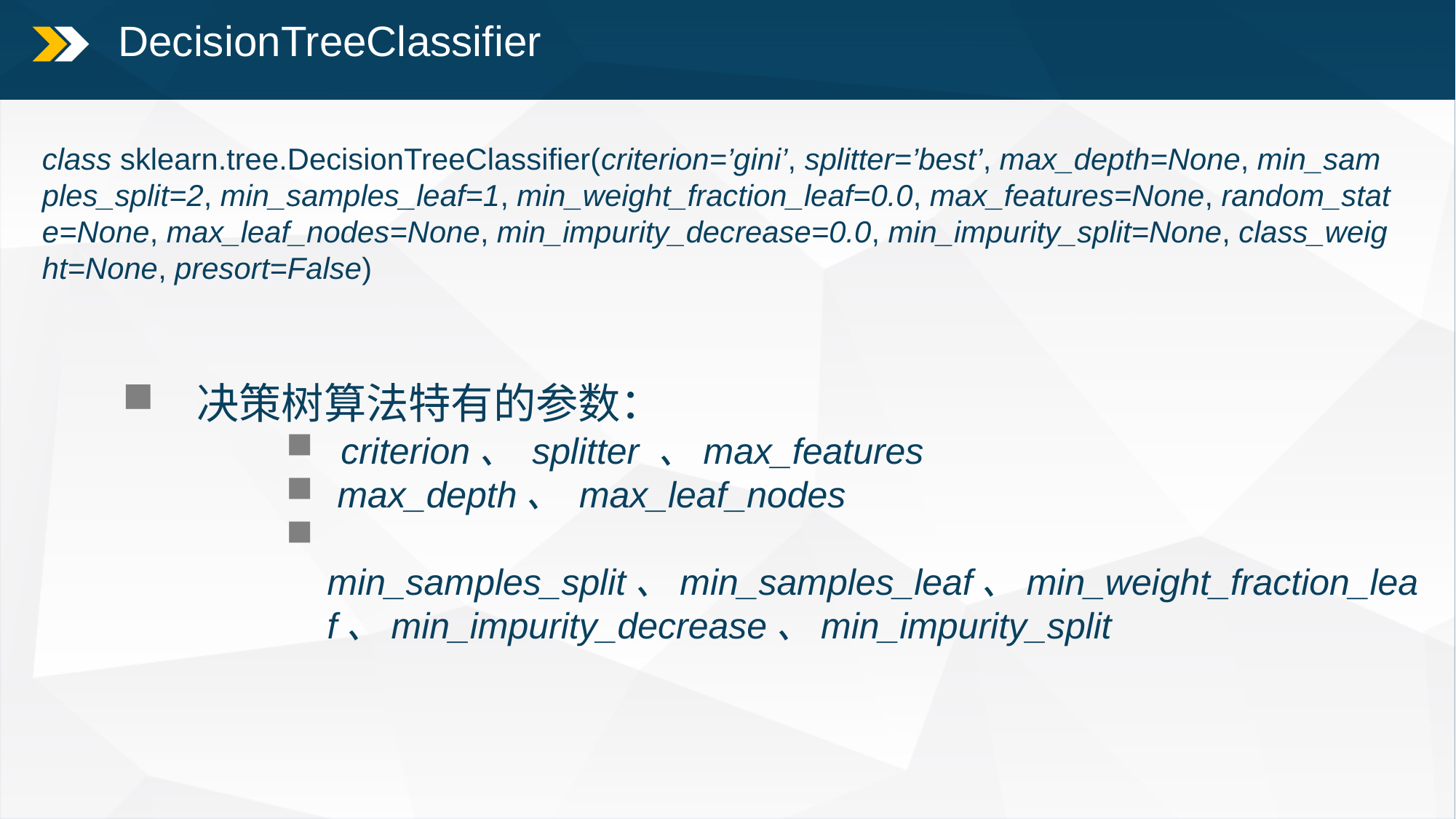

DecisionTreeClassifier
class sklearn.tree.DecisionTreeClassifier(criterion=’gini’, splitter=’best’, max_depth=None, min_samples_split=2, min_samples_leaf=1, min_weight_fraction_leaf=0.0, max_features=None, random_state=None, max_leaf_nodes=None, min_impurity_decrease=0.0, min_impurity_split=None, class_weight=None, presort=False)
 决策树算法特有的参数：
criterion、 splitter 、max_features
 max_depth、 max_leaf_nodes
 min_samples_split、min_samples_leaf、min_weight_fraction_leaf、min_impurity_decrease、min_impurity_split